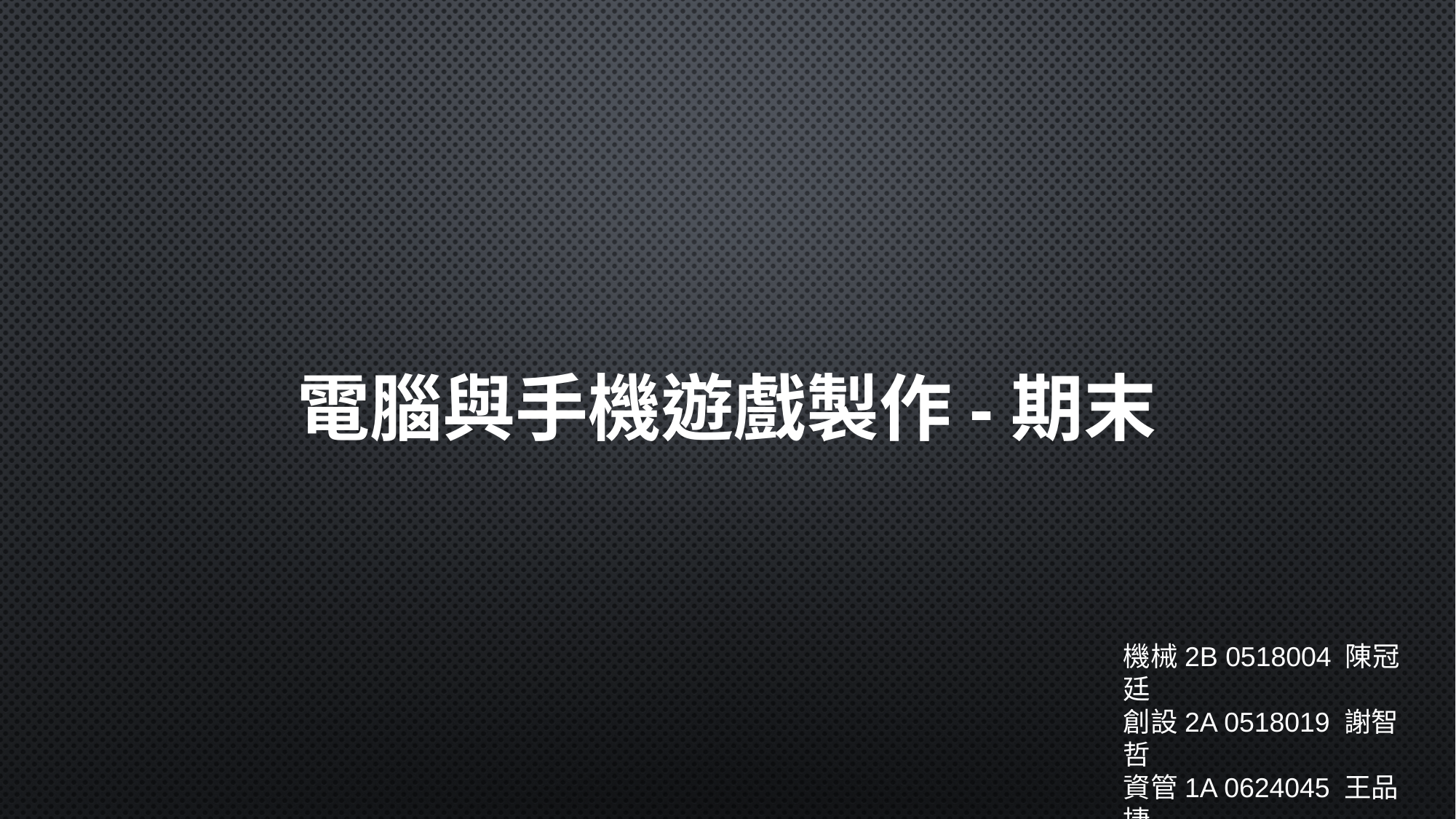

# 電腦與手機遊戲製作-期末
機械2B 0518004 陳冠廷
創設2A 0518019 謝智哲
資管1A 0624045 王品捷